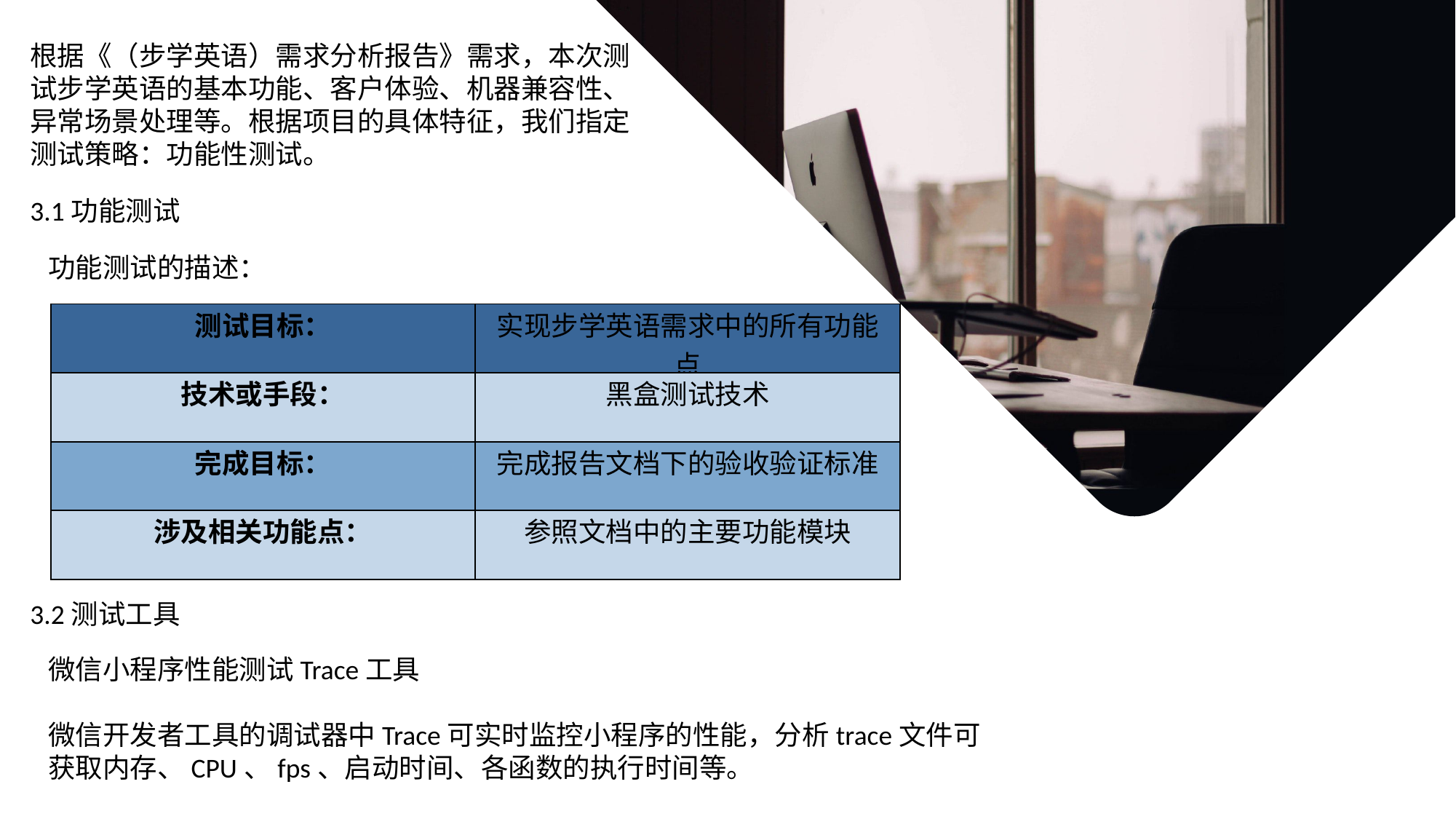

根据《（步学英语）需求分析报告》需求，本次测试步学英语的基本功能、客户体验、机器兼容性、异常场景处理等。根据项目的具体特征，我们指定测试策略：功能性测试。
3.1功能测试
功能测试的描述：
| 测试目标： | 实现步学英语需求中的所有功能点 |
| --- | --- |
| 技术或手段： | 黑盒测试技术 |
| 完成目标： | 完成报告文档下的验收验证标准 |
| 涉及相关功能点： | 参照文档中的主要功能模块 |
3.2测试工具
微信小程序性能测试Trace工具

微信开发者工具的调试器中Trace可实时监控小程序的性能，分析trace文件可获取内存、CPU、fps、启动时间、各函数的执行时间等。